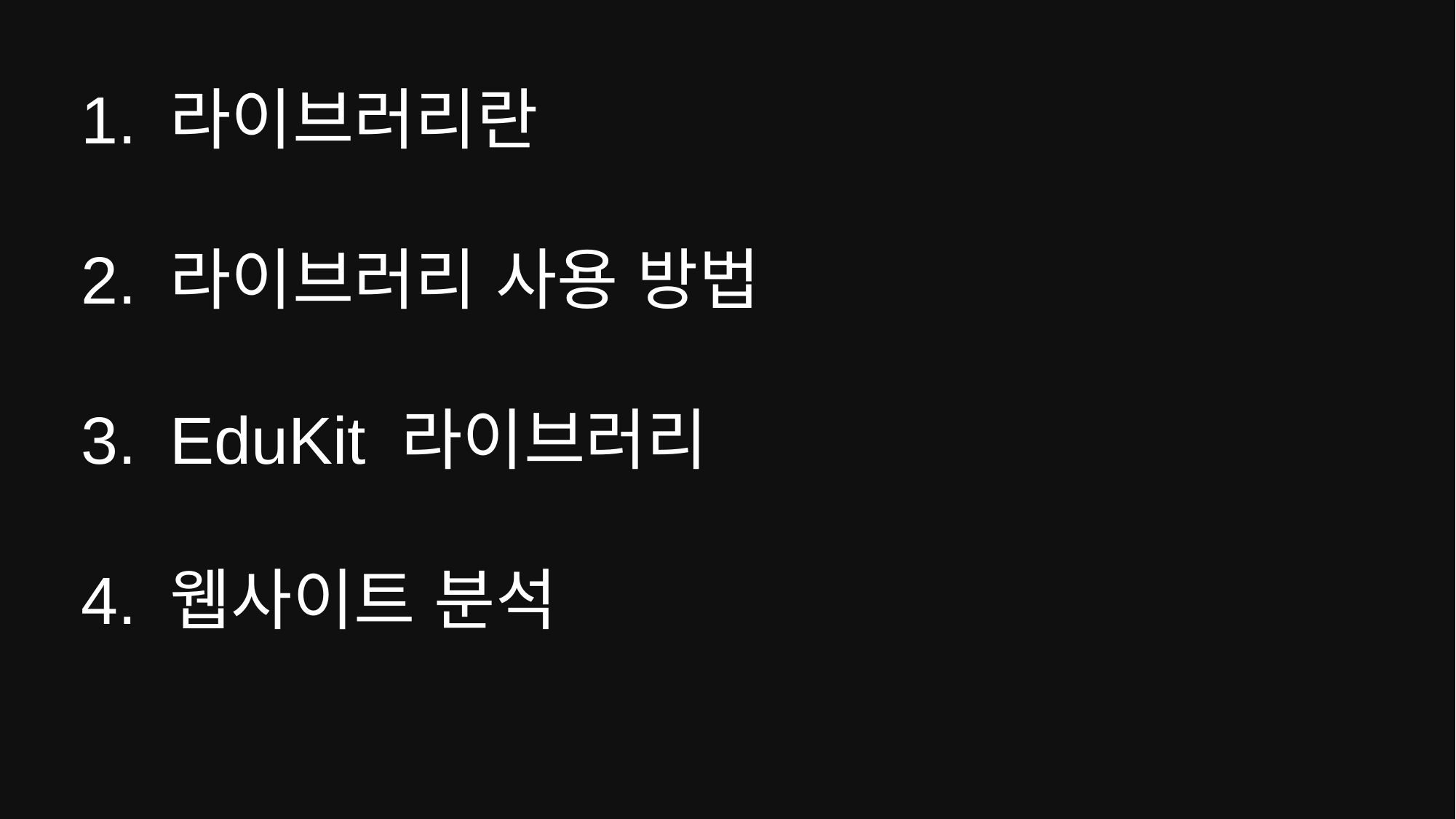

라이브러리란

라이브러리 사용 방법

EduKit 라이브러리

웹사이트 분석